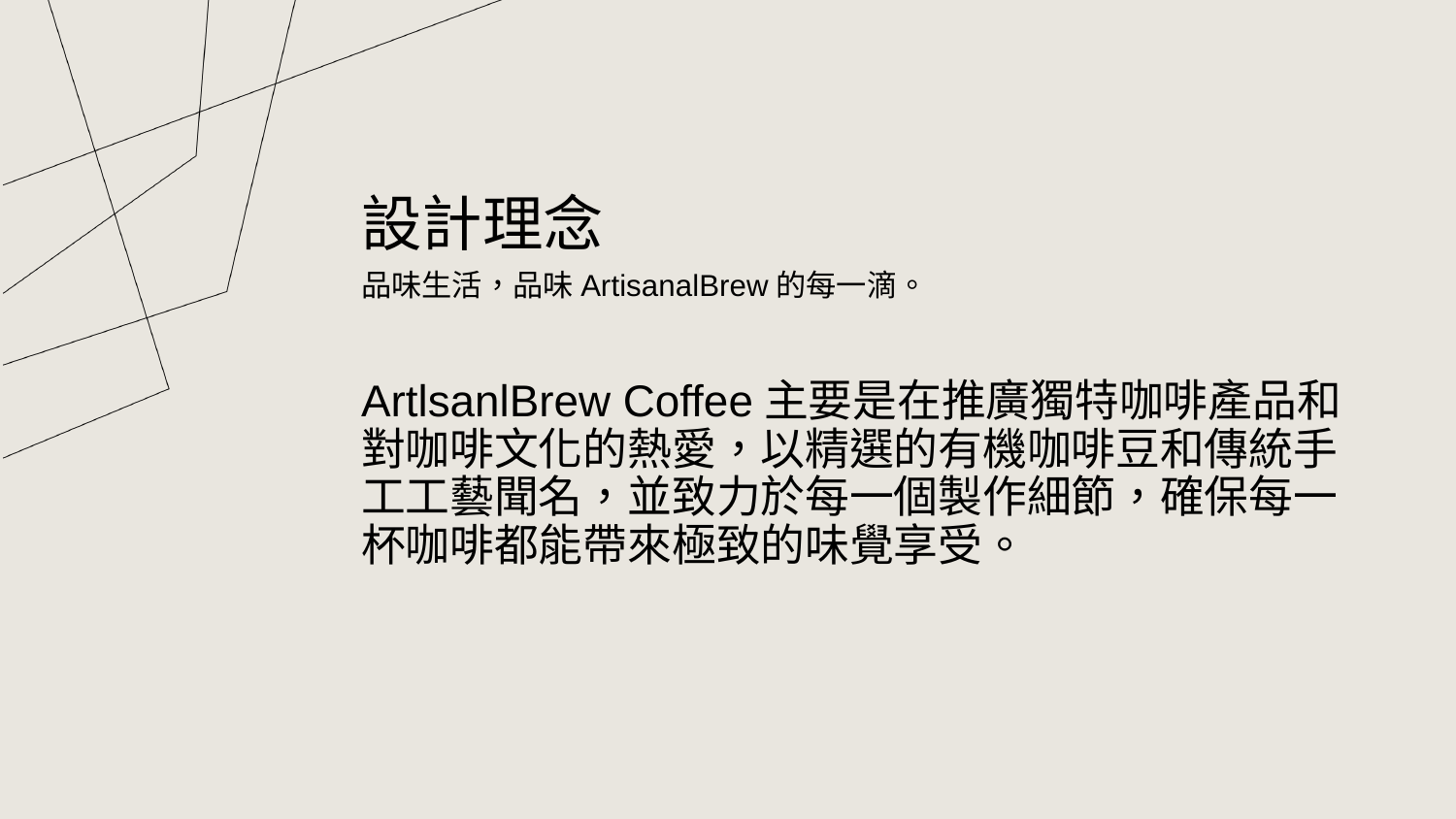

# 設計理念
品味生活，品味ArtisanalBrew的每一滴。
ArtlsanlBrew Coffee主要是在推廣獨特咖啡產品和對咖啡文化的熱愛，以精選的有機咖啡豆和傳統手工工藝聞名，並致力於每一個製作細節，確保每一杯咖啡都能帶來極致的味覺享受。